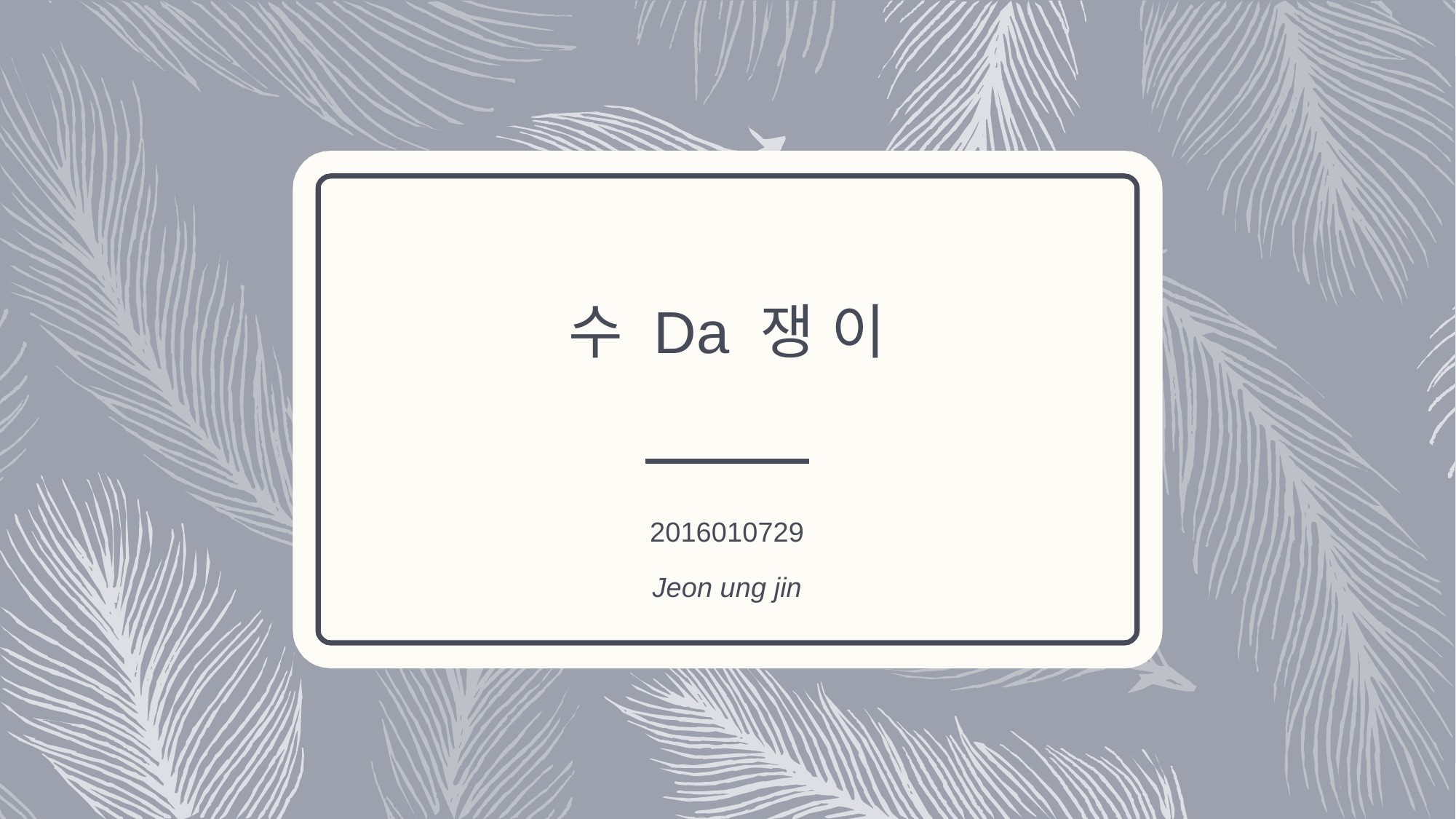

# 수 Da 쟁 이
2016010729
Jeon ung jin